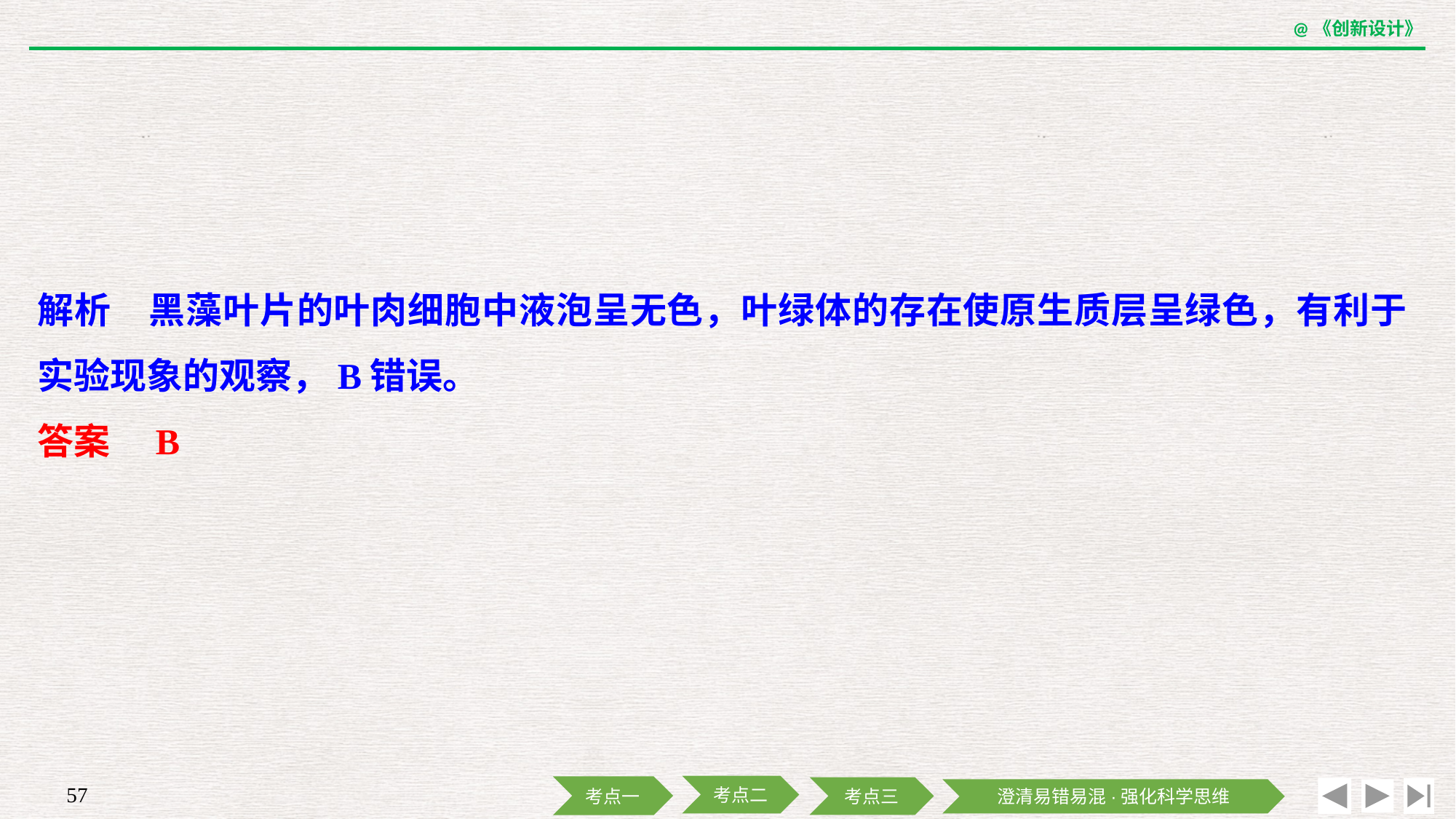

解析　黑藻叶片的叶肉细胞中液泡呈无色，叶绿体的存在使原生质层呈绿色，有利于实验现象的观察，B错误。
答案　B